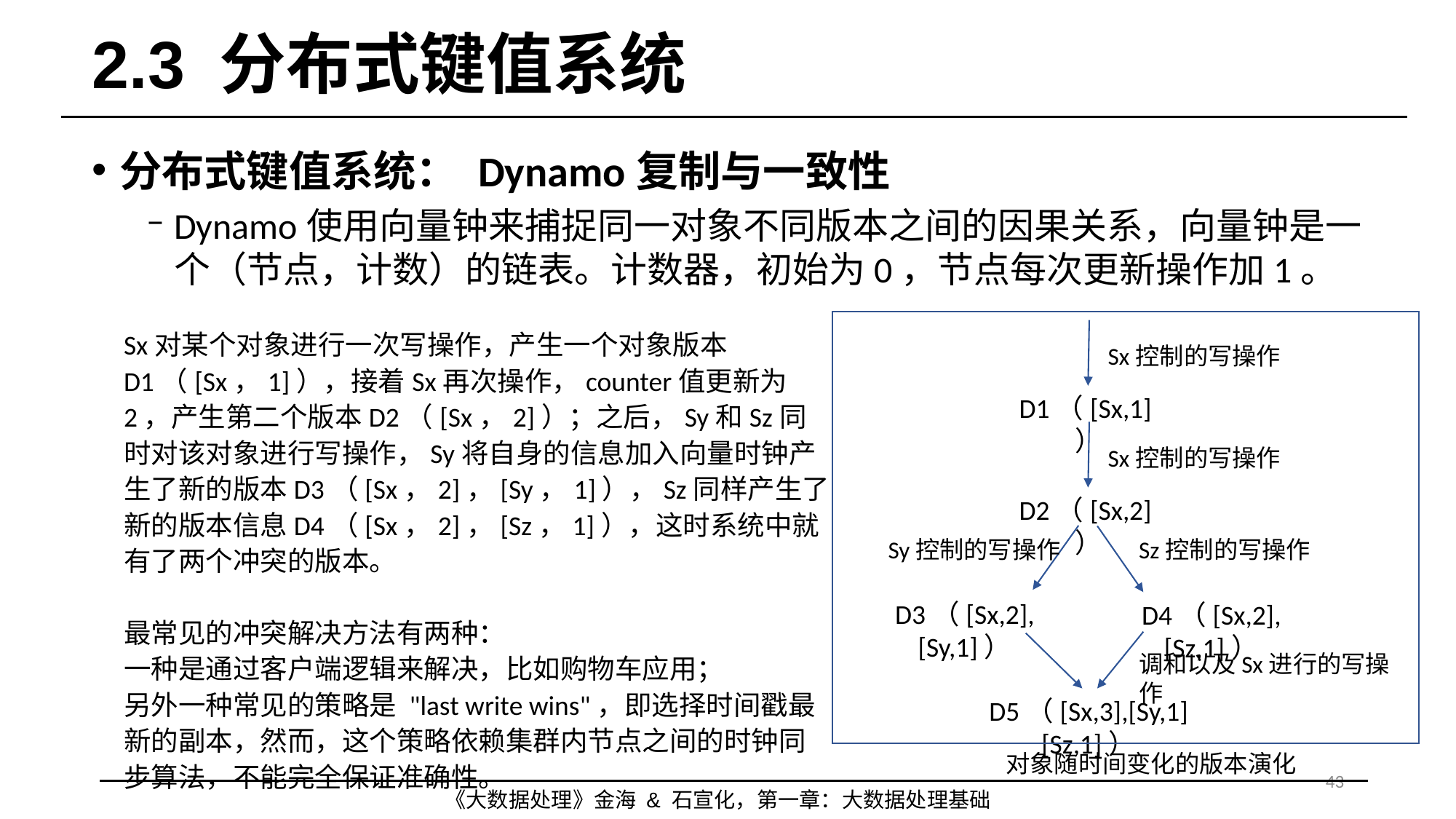

# 2.3 分布式键值系统
分布式键值系统： Dynamo复制与一致性
Dynamo使用向量钟来捕捉同一对象不同版本之间的因果关系，向量钟是一个（节点，计数）的链表。计数器，初始为0，节点每次更新操作加1。

Sx控制的写操作
D1（[Sx,1]）
Sx控制的写操作
D2（[Sx,2]）
Sy控制的写操作
Sz控制的写操作
D3（[Sx,2],[Sy,1]）
D4（[Sx,2],[Sz,1]）
调和以及Sx进行的写操作
D5（[Sx,3],[Sy,1][Sz,1]）
Sx对某个对象进行一次写操作，产生一个对象版本D1（[Sx，1]），接着Sx再次操作，counter值更新为2，产生第二个版本D2（[Sx，2]）；之后，Sy和Sz同时对该对象进行写操作，Sy将自身的信息加入向量时钟产生了新的版本D3（[Sx，2]，[Sy，1]），Sz同样产生了新的版本信息D4（[Sx，2]，[Sz，1]），这时系统中就有了两个冲突的版本。

最常见的冲突解决方法有两种：
一种是通过客户端逻辑来解决，比如购物车应用；
另外一种常见的策略是 "last write wins"，即选择时间戳最新的副本，然而，这个策略依赖集群内节点之间的时钟同步算法，不能完全保证准确性。
对象随时间变化的版本演化
43